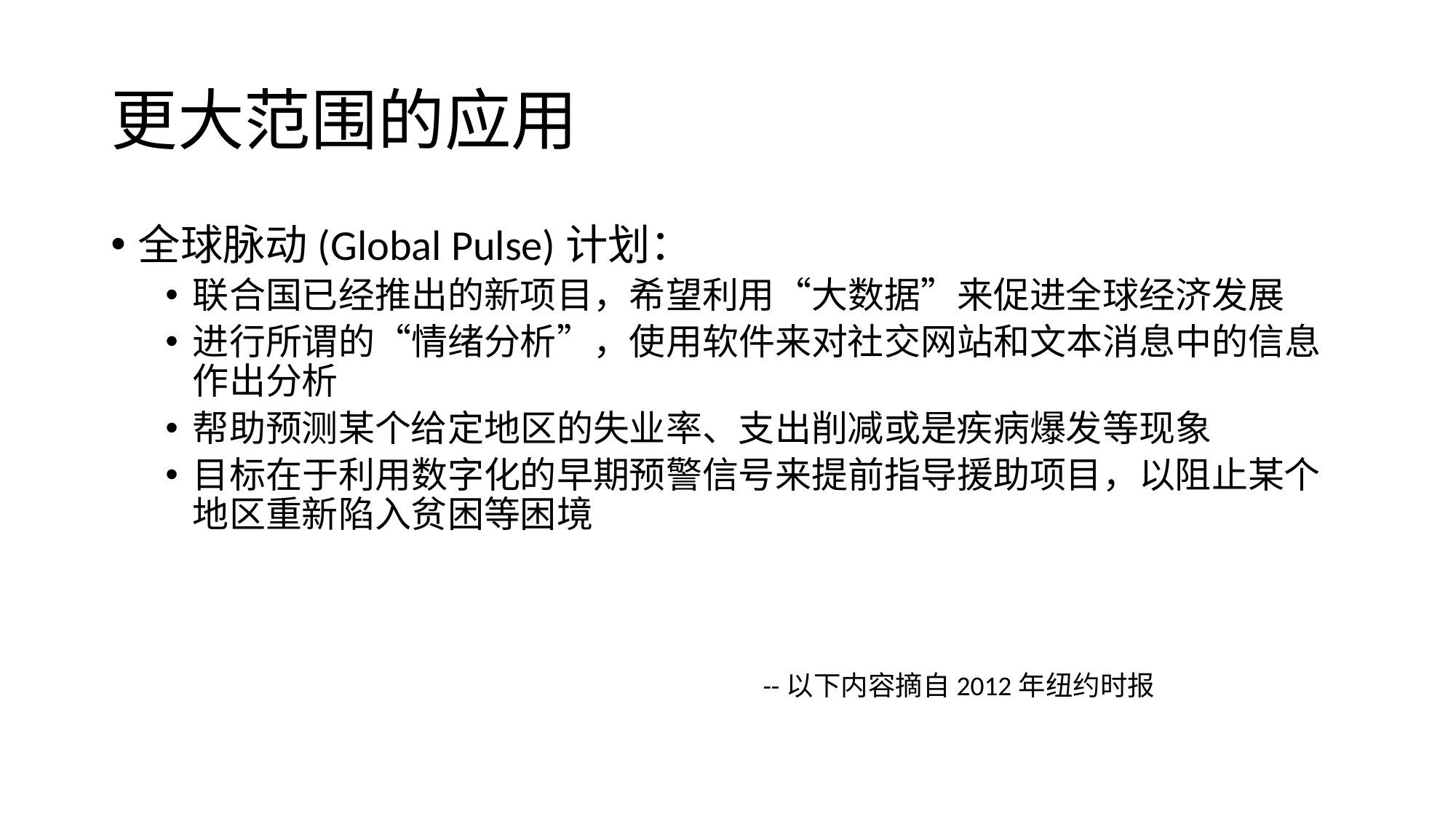

# 更大范围的应用
全球脉动(Global Pulse)计划：
联合国已经推出的新项目，希望利用“大数据”来促进全球经济发展
进行所谓的“情绪分析”，使用软件来对社交网站和文本消息中的信息作出分析
帮助预测某个给定地区的失业率、支出削减或是疾病爆发等现象
目标在于利用数字化的早期预警信号来提前指导援助项目，以阻止某个地区重新陷入贫困等困境
--以下内容摘自2012年纽约时报